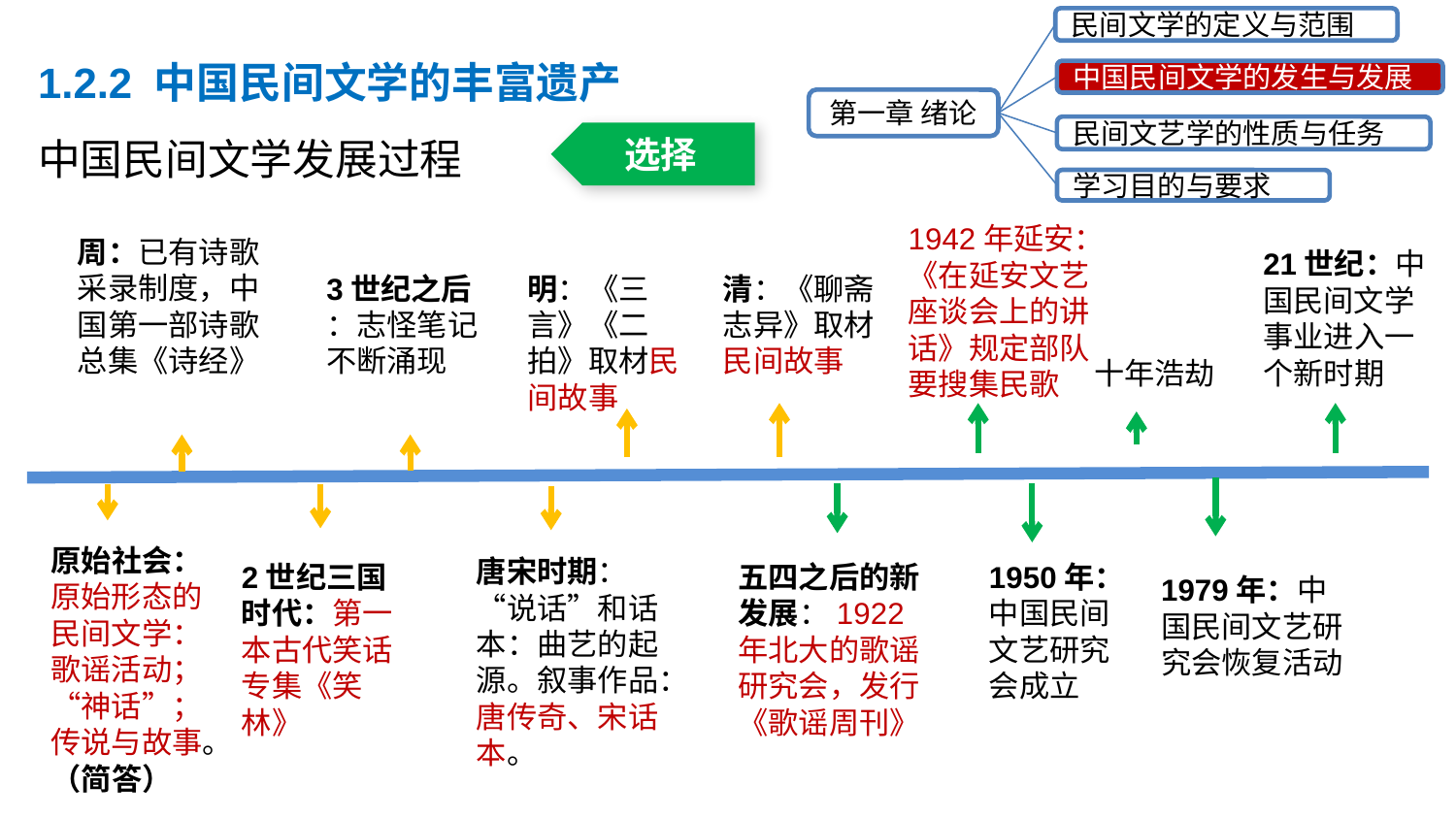

民间文学的定义与范围
中国民间文学的发生与发展
第一章 绪论
民间文艺学的性质与任务
学习目的与要求
1.2.2 中国民间文学的丰富遗产
中国民间文学发展过程
选择
1942年延安：《在延安文艺座谈会上的讲话》规定部队要搜集民歌
周：已有诗歌采录制度，中国第一部诗歌总集《诗经》
21世纪：中国民间文学事业进入一个新时期
3世纪之后
：志怪笔记不断涌现
清：《聊斋志异》取材民间故事
明：《三言》《二拍》取材民间故事
十年浩劫
原始社会：原始形态的民间文学：歌谣活动； “神话”；传说与故事。（简答）
唐宋时期：“说话”和话本：曲艺的起源。叙事作品：唐传奇、宋话本。
2世纪三国时代：第一本古代笑话专集《笑林》

1950年：中国民间文艺研究会成立
五四之后的新发展：1922年北大的歌谣研究会，发行《歌谣周刊》
1979年：中国民间文艺研究会恢复活动